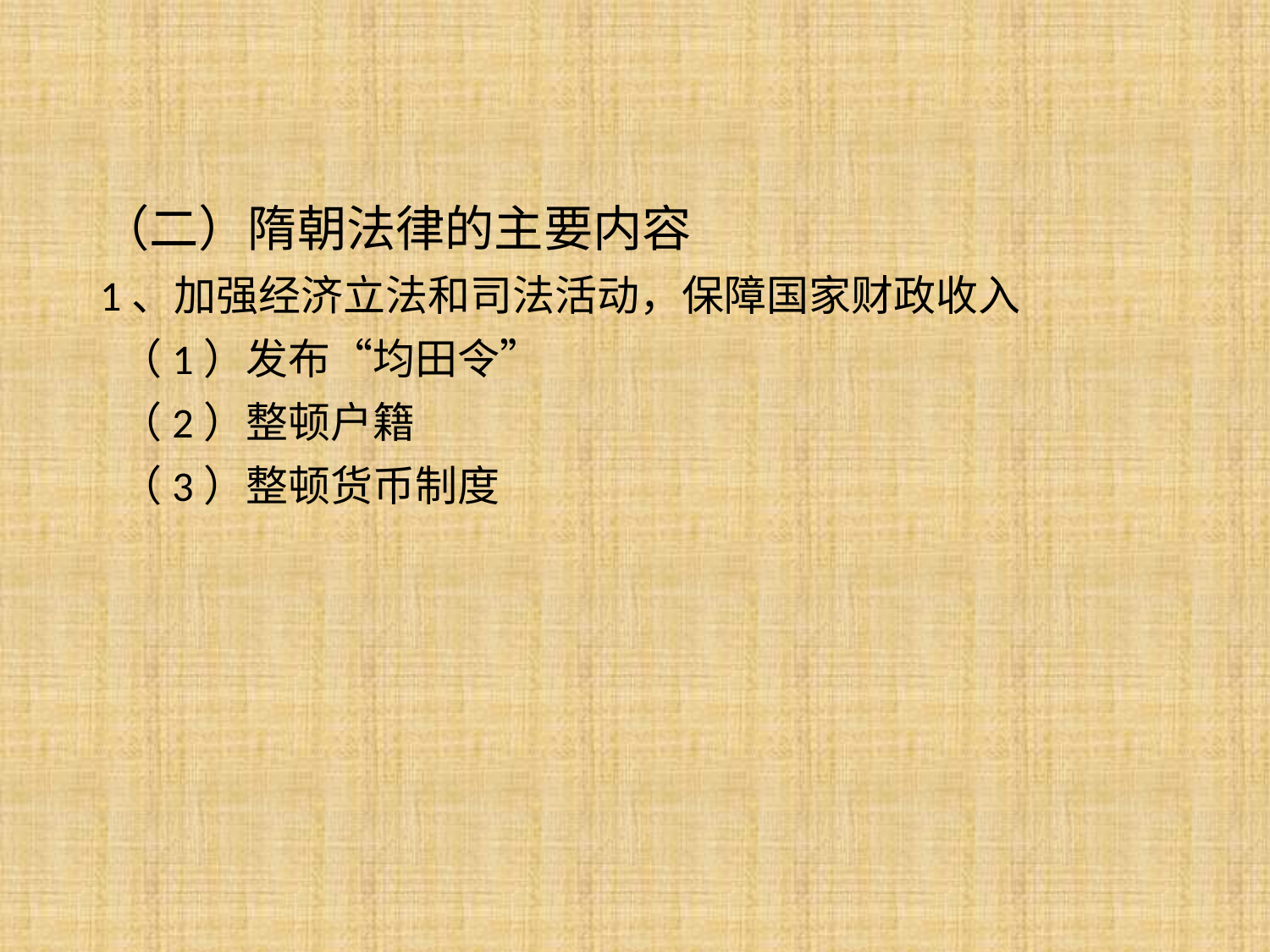

（二）隋朝法律的主要内容
1、加强经济立法和司法活动，保障国家财政收入
 （1）发布“均田令”
 （2）整顿户籍
 （3）整顿货币制度